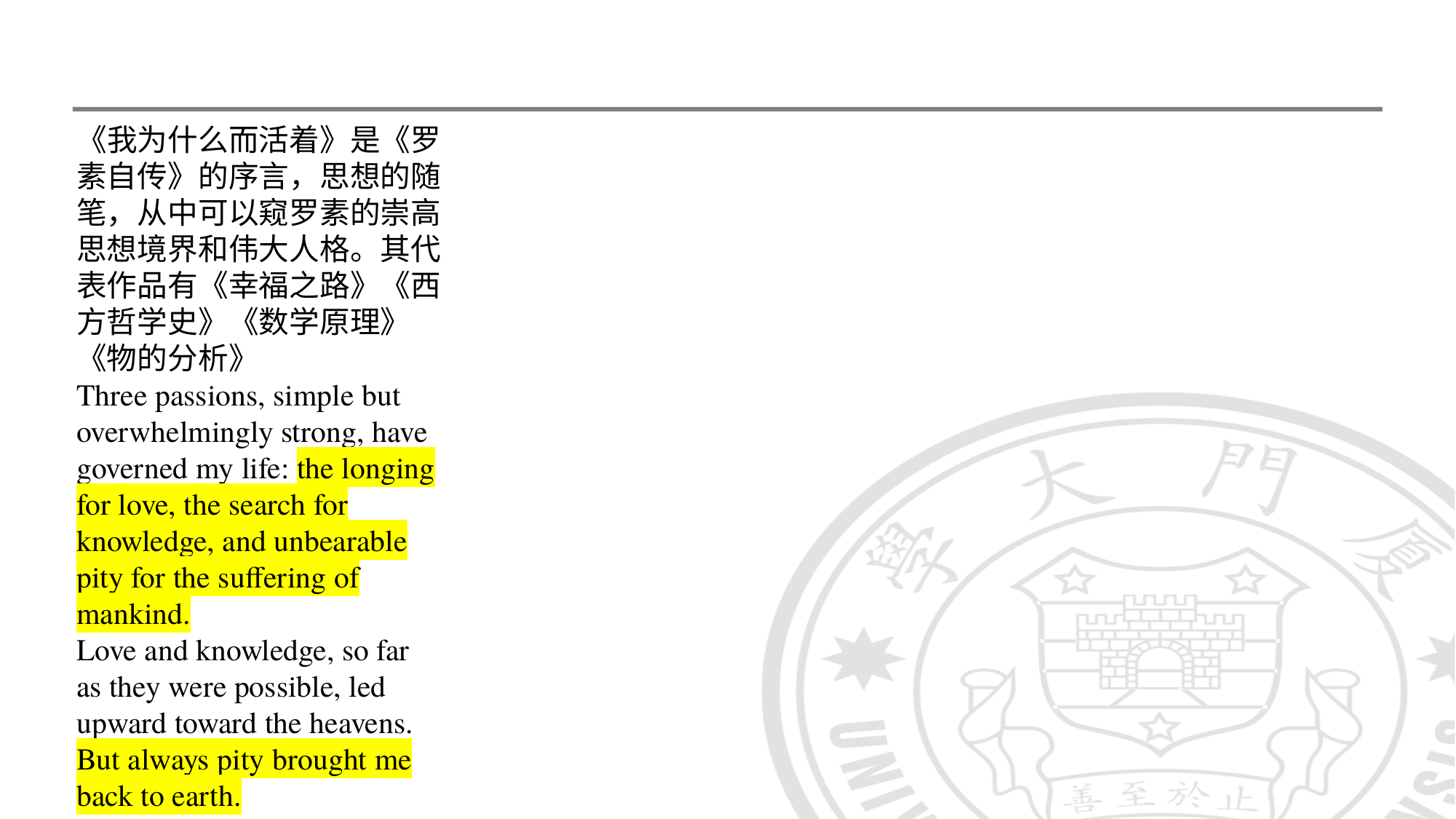

《我为什么而活着》是《罗素自传》的序言，思想的随笔，从中可以窥罗素的崇高思想境界和伟大人格。其代表作品有《幸福之路》《西方哲学史》《数学原理》《物的分析》
Three passions, simple but overwhelmingly strong, have governed my life: the longing for love, the search for knowledge, and unbearable pity for the suffering of mankind.
Love and knowledge, so far as they were possible, led upward toward the heavens. But always pity brought me back to earth.